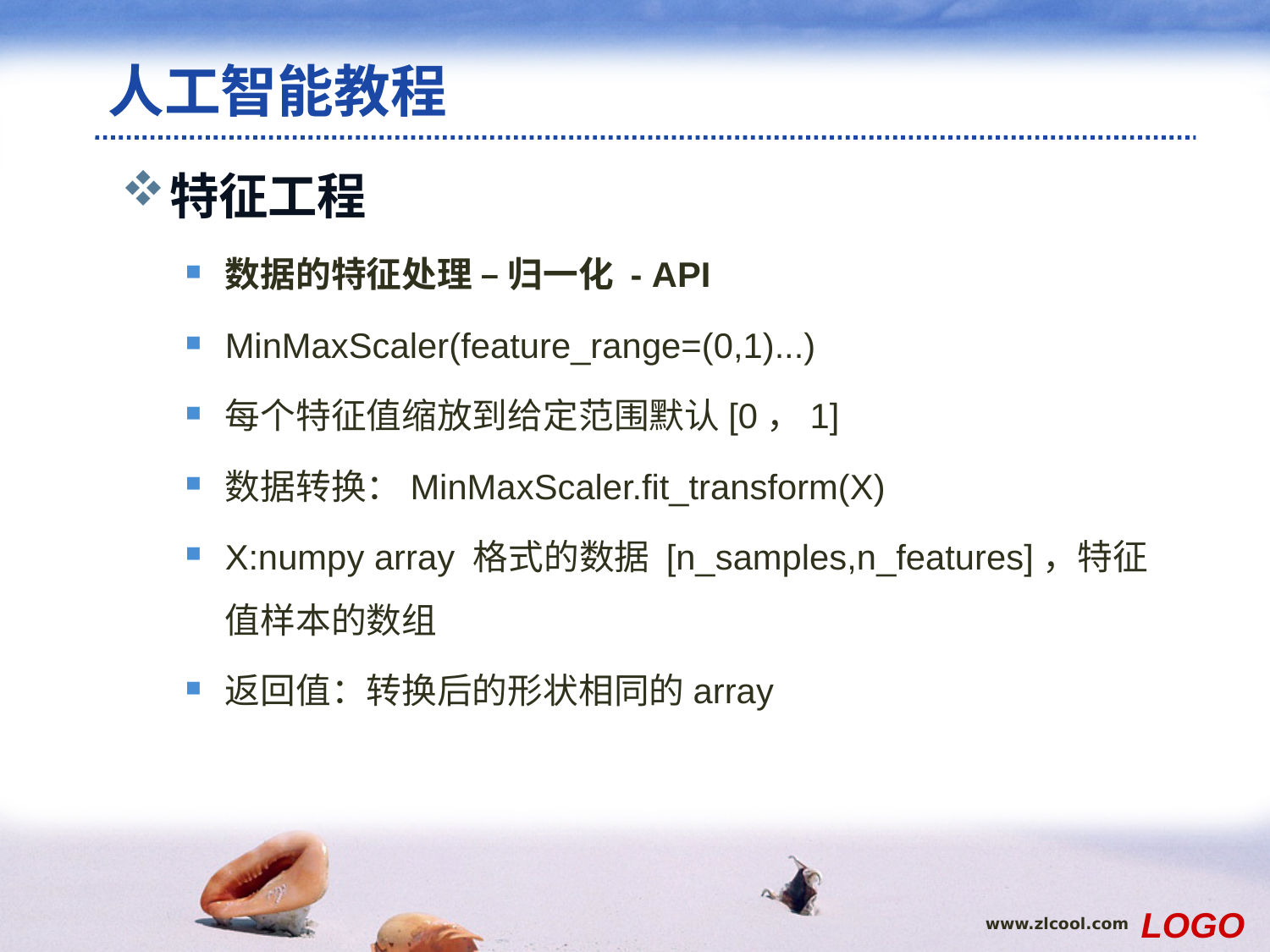

# 人工智能教程
特征工程
数据的特征处理 – 归一化 - API
MinMaxScaler(feature_range=(0,1)...)
每个特征值缩放到给定范围默认[0，1]
数据转换：MinMaxScaler.fit_transform(X)
X:numpy array 格式的数据 [n_samples,n_features]，特征值样本的数组
返回值：转换后的形状相同的array

LOGO
www.zlcool.com